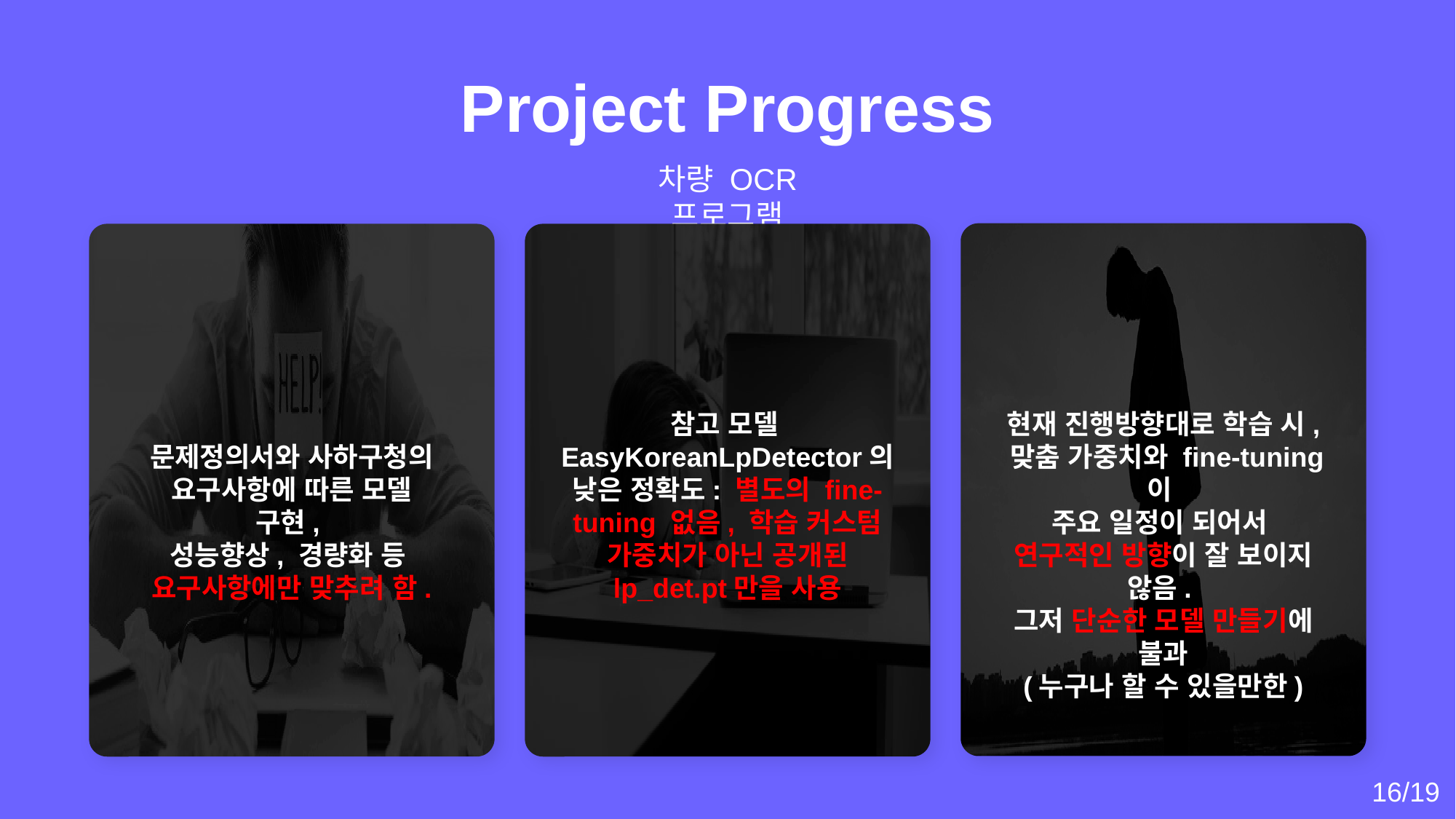

Project Progress
차량 OCR 프로그램

참고 모델EasyKoreanLpDetector의 낮은 정확도: 별도의 fine-tuning 없음, 학습 커스텀 가중치가 아닌 공개된 lp_det.pt만을 사용
현재 진행방향대로 학습 시,
 맞춤 가중치와 fine-tuning이
주요 일정이 되어서
연구적인 방향이 잘 보이지 않음.
그저 단순한 모델 만들기에 불과
(누구나 할 수 있을만한)
문제정의서와 사하구청의
요구사항에 따른 모델 구현,
성능향상, 경량화 등
요구사항에만 맞추려 함.
16/19